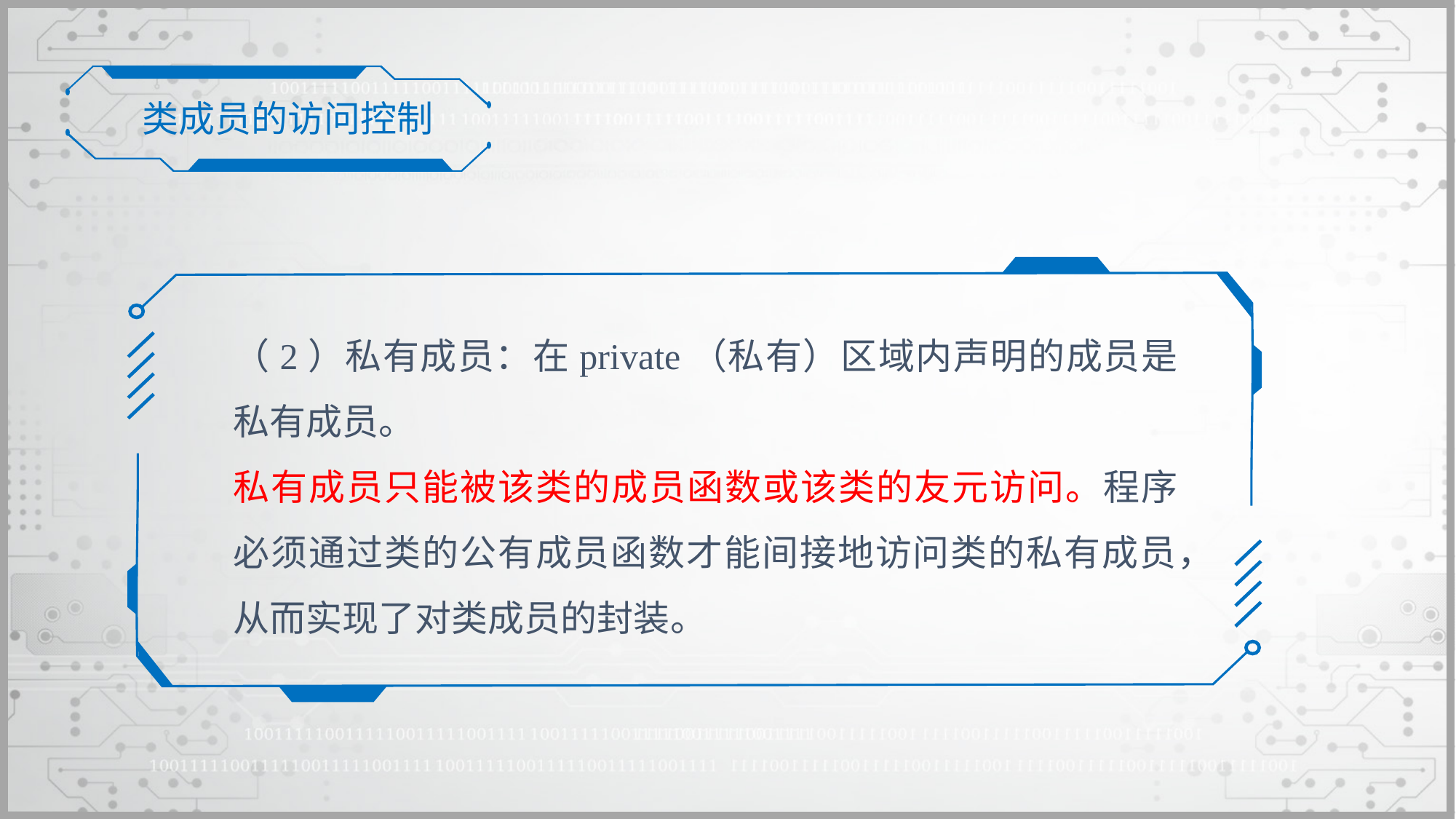

类成员的访问控制

（2）私有成员：在private（私有）区域内声明的成员是私有成员。
私有成员只能被该类的成员函数或该类的友元访问。程序必须通过类的公有成员函数才能间接地访问类的私有成员，从而实现了对类成员的封装。